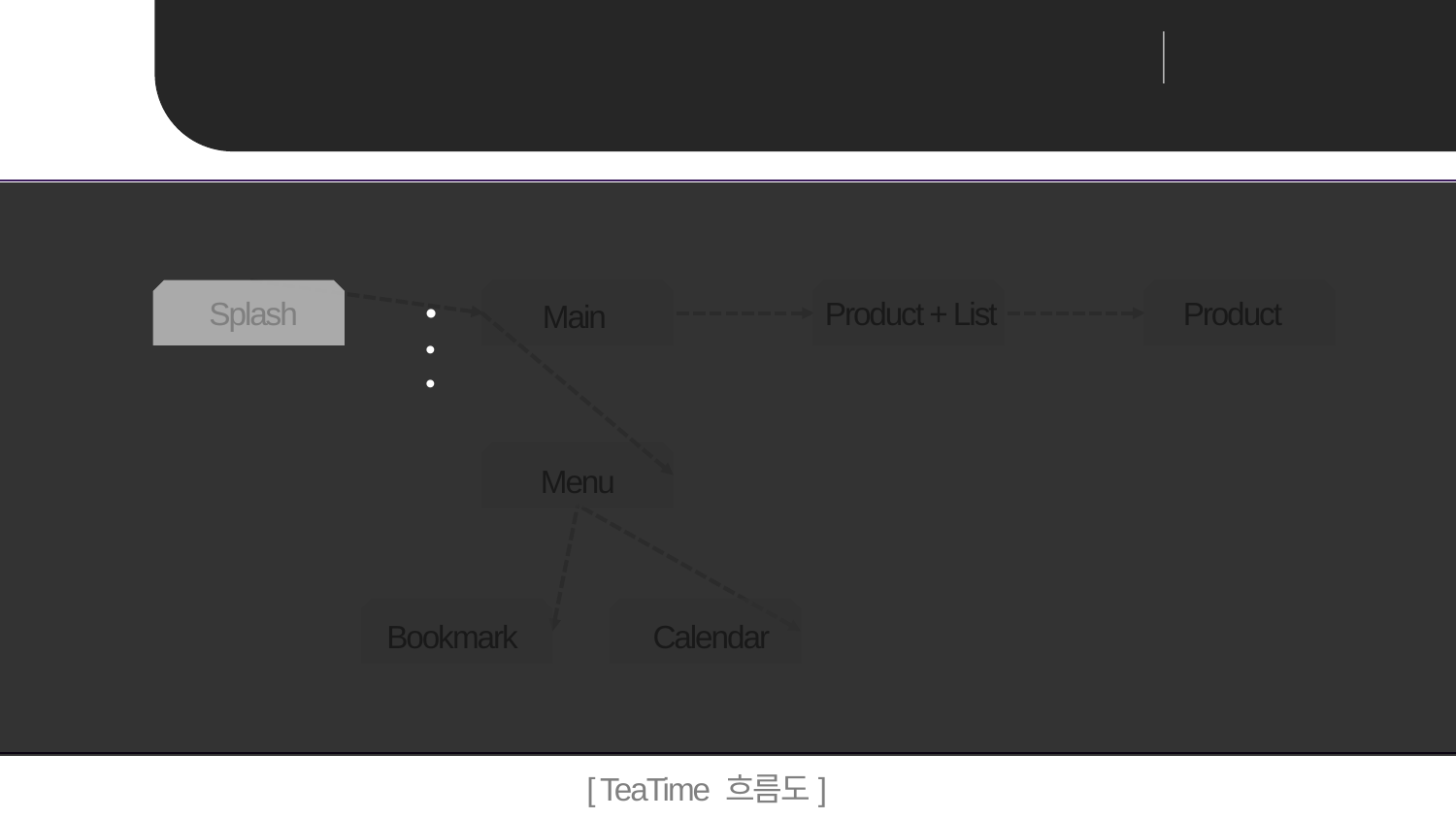

Mobile Programming
teamProject 최종발표
Unit  02 ㅣ  프로젝트 설명_ Project Description

Splash
 로딩화면
 처음 액티비티 생성시 불려진다.
 Handler 사용
     : 1000밀리초 뒤에 MainActivity를 실행하고 종료한다.
       (postDelayed함수)

Splash

Main

Product + List

Product

Menu

Calendar

Bookmark
[ TeaTime 흐름도]